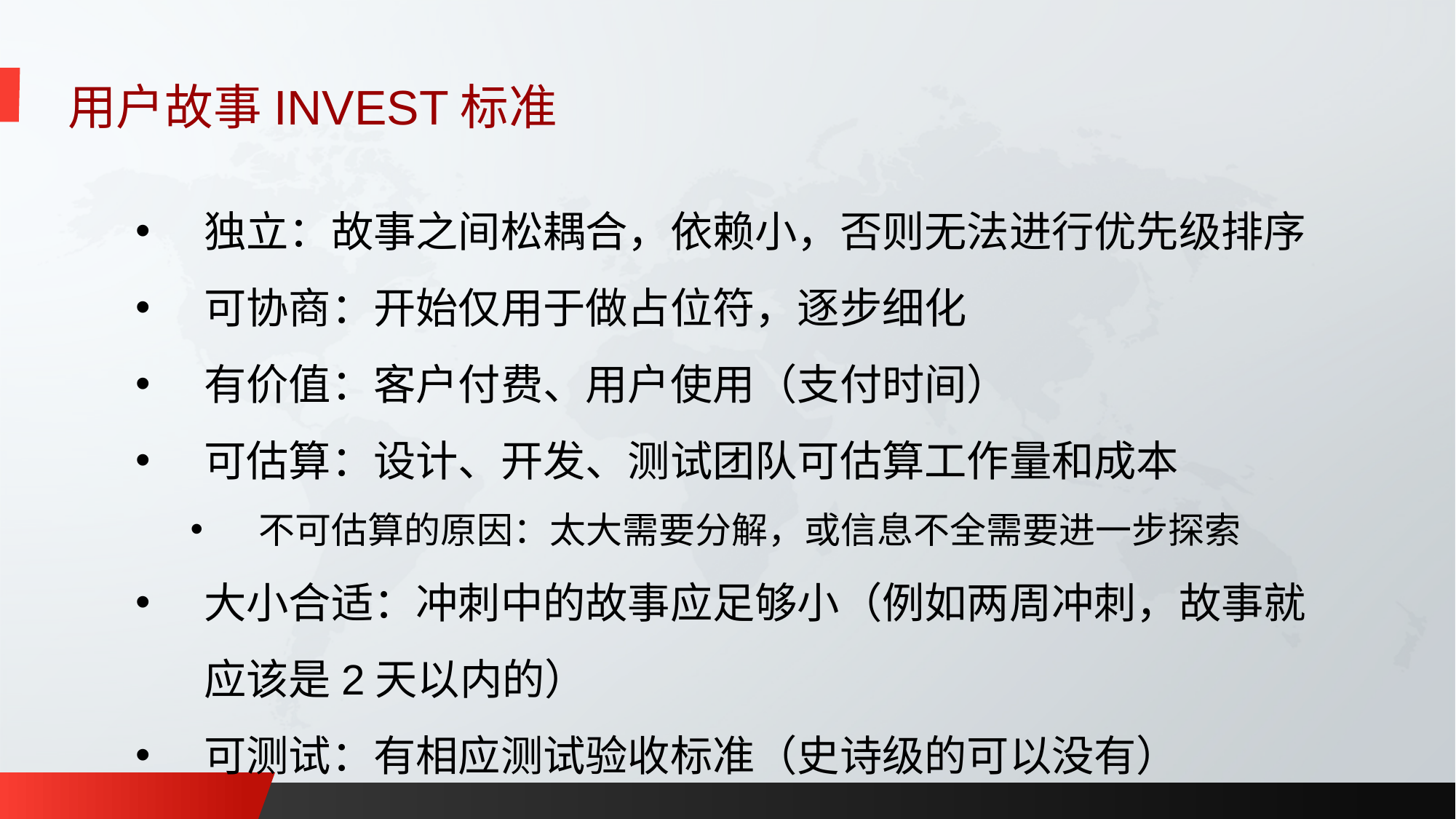

用户故事INVEST标准
独立：故事之间松耦合，依赖小，否则无法进行优先级排序
可协商：开始仅用于做占位符，逐步细化
有价值：客户付费、用户使用（支付时间）
可估算：设计、开发、测试团队可估算工作量和成本
不可估算的原因：太大需要分解，或信息不全需要进一步探索
大小合适：冲刺中的故事应足够小（例如两周冲刺，故事就应该是2天以内的）
可测试：有相应测试验收标准（史诗级的可以没有）